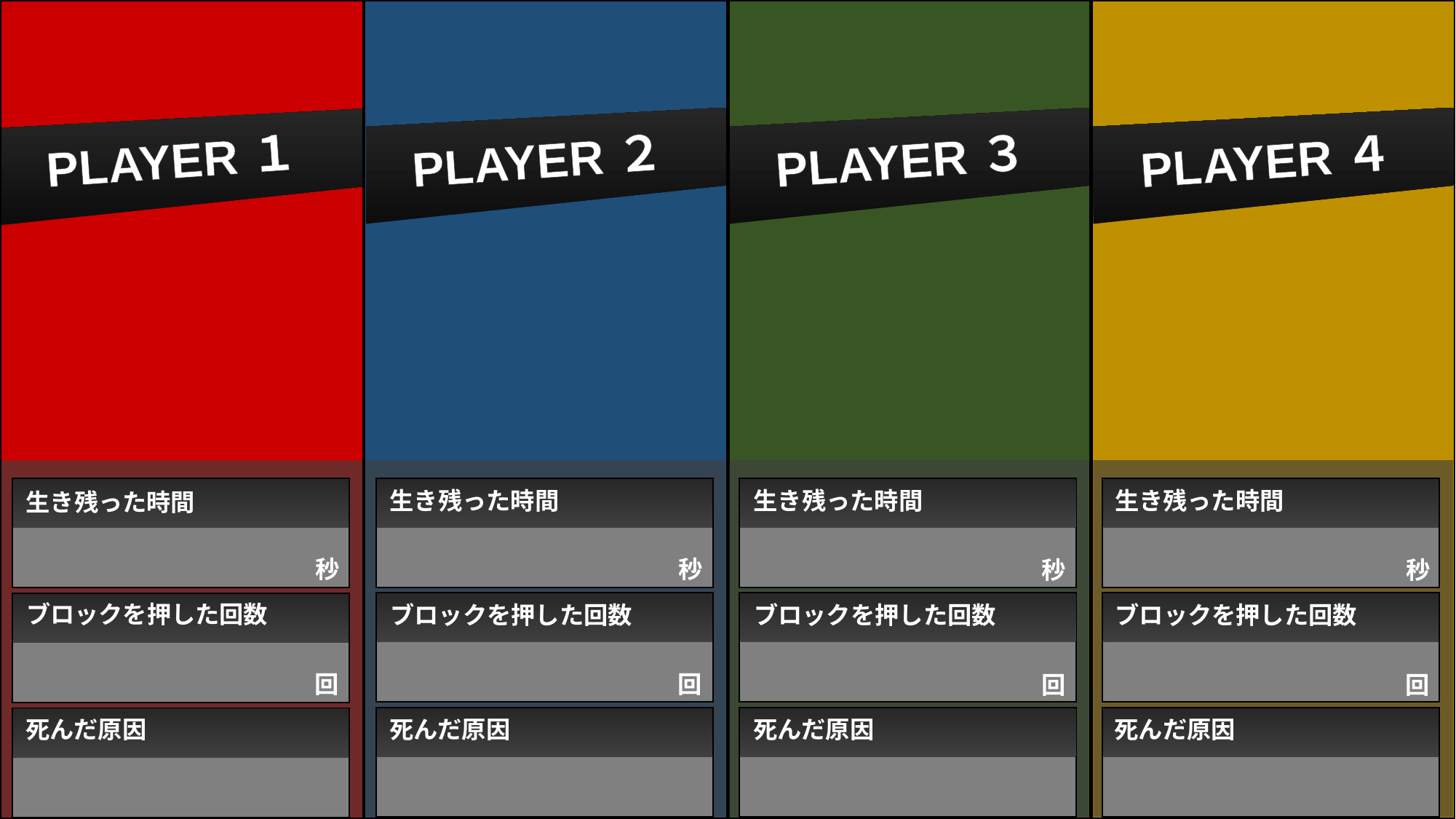

生き残った時間

ブロックを押した回数

死んだ原因
PLAYER３
秒
回

２

３

４

１

生き残った時間

ブロックを押した回数

死んだ原因
PLAYER２
秒
回

生き残った時間

ブロックを押した回数

死んだ原因
PLAYER４
秒
回

生き残った時間

ブロックを押した回数

死んだ原因
PLAYER１
秒
回